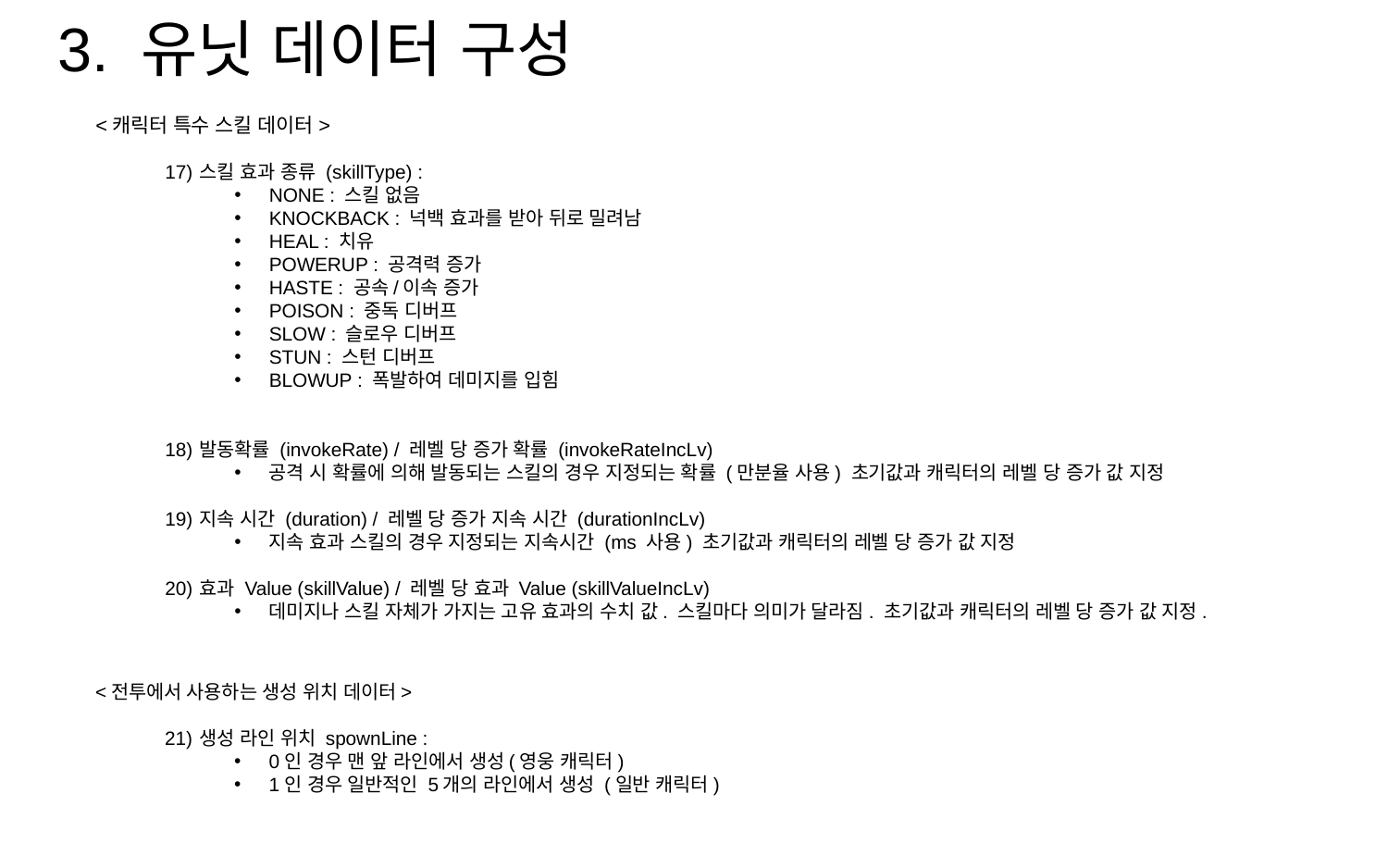

3. 유닛 데이터 구성
<캐릭터 특수 스킬 데이터>

스킬 효과 종류 (skillType) :
NONE : 스킬 없음
KNOCKBACK : 넉백 효과를 받아 뒤로 밀려남
HEAL : 치유
POWERUP : 공격력 증가
HASTE : 공속/이속 증가
POISON : 중독 디버프
SLOW : 슬로우 디버프
STUN : 스턴 디버프
BLOWUP : 폭발하여 데미지를 입힘

발동확률 (invokeRate) / 레벨 당 증가 확률 (invokeRateIncLv)
공격 시 확률에 의해 발동되는 스킬의 경우 지정되는 확률 (만분율 사용) 초기값과 캐릭터의 레벨 당 증가 값 지정

지속 시간 (duration) / 레벨 당 증가 지속 시간 (durationIncLv)
지속 효과 스킬의 경우 지정되는 지속시간 (ms 사용) 초기값과 캐릭터의 레벨 당 증가 값 지정

효과 Value (skillValue) / 레벨 당 효과 Value (skillValueIncLv)
데미지나 스킬 자체가 가지는 고유 효과의 수치 값. 스킬마다 의미가 달라짐. 초기값과 캐릭터의 레벨 당 증가 값 지정.
<전투에서 사용하는 생성 위치 데이터>

생성 라인 위치 spownLine :
0인 경우 맨 앞 라인에서 생성(영웅 캐릭터)
1인 경우 일반적인 5개의 라인에서 생성 (일반 캐릭터)